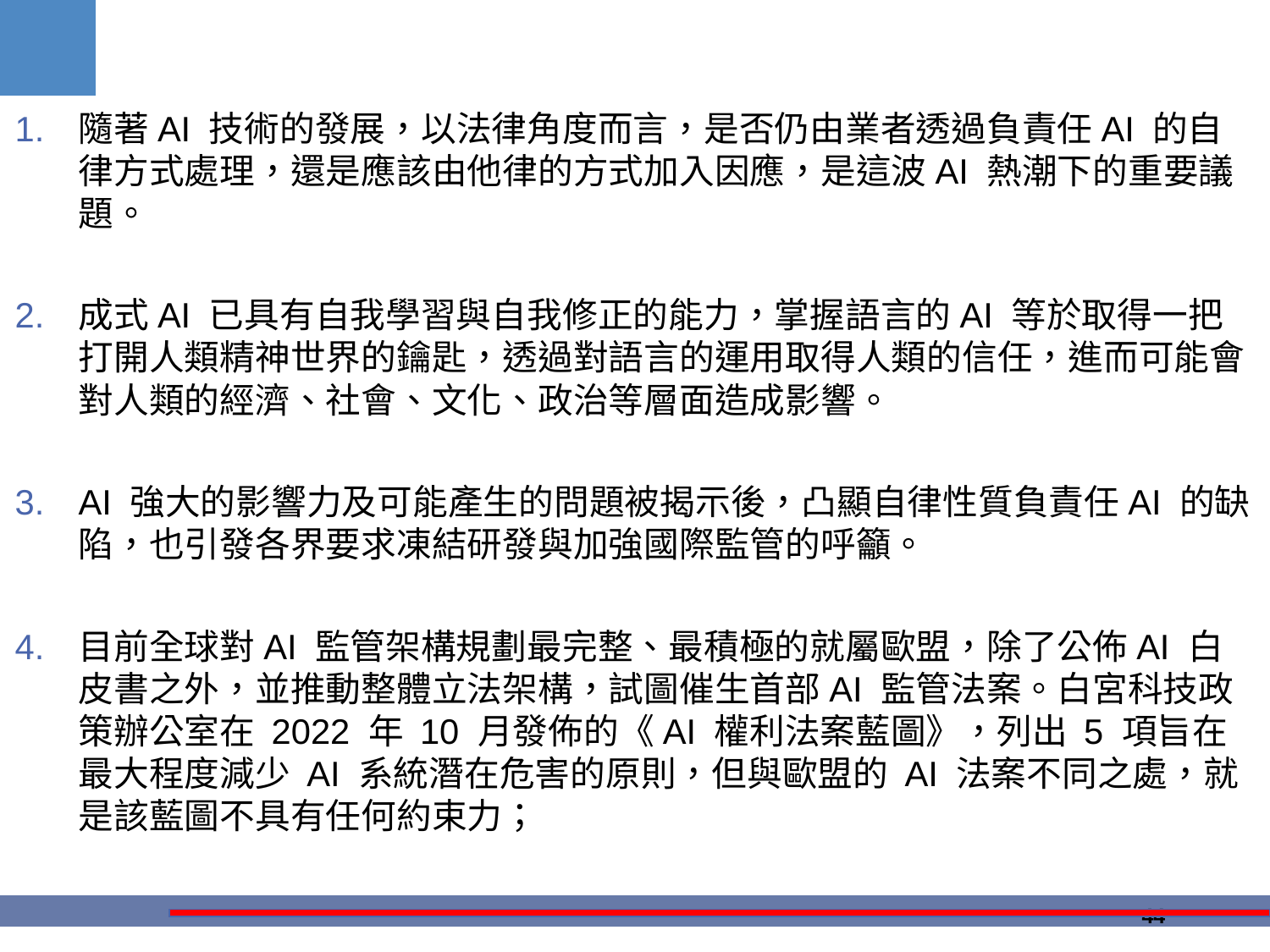

#
隨著AI 技術的發展，以法律角度而言，是否仍由業者透過負責任AI 的自律方式處理，還是應該由他律的方式加入因應，是這波AI 熱潮下的重要議題。

成式AI 已具有自我學習與自我修正的能力，掌握語言的AI 等於取得一把打開人類精神世界的鑰匙，透過對語言的運用取得人類的信任，進而可能會對人類的經濟、社會、文化、政治等層面造成影響。

AI 強大的影響力及可能產生的問題被揭示後，凸顯自律性質負責任AI 的缺陷，也引發各界要求凍結研發與加強國際監管的呼籲。

目前全球對AI 監管架構規劃最完整、最積極的就屬歐盟，除了公佈AI 白皮書之外，並推動整體立法架構，試圖催生首部AI 監管法案。白宮科技政策辦公室在 2022 年 10 月發佈的《AI 權利法案藍圖》，列出 5 項旨在最大程度減少 AI 系統潛在危害的原則，但與歐盟的 AI 法案不同之處，就是該藍圖不具有任何約束力；